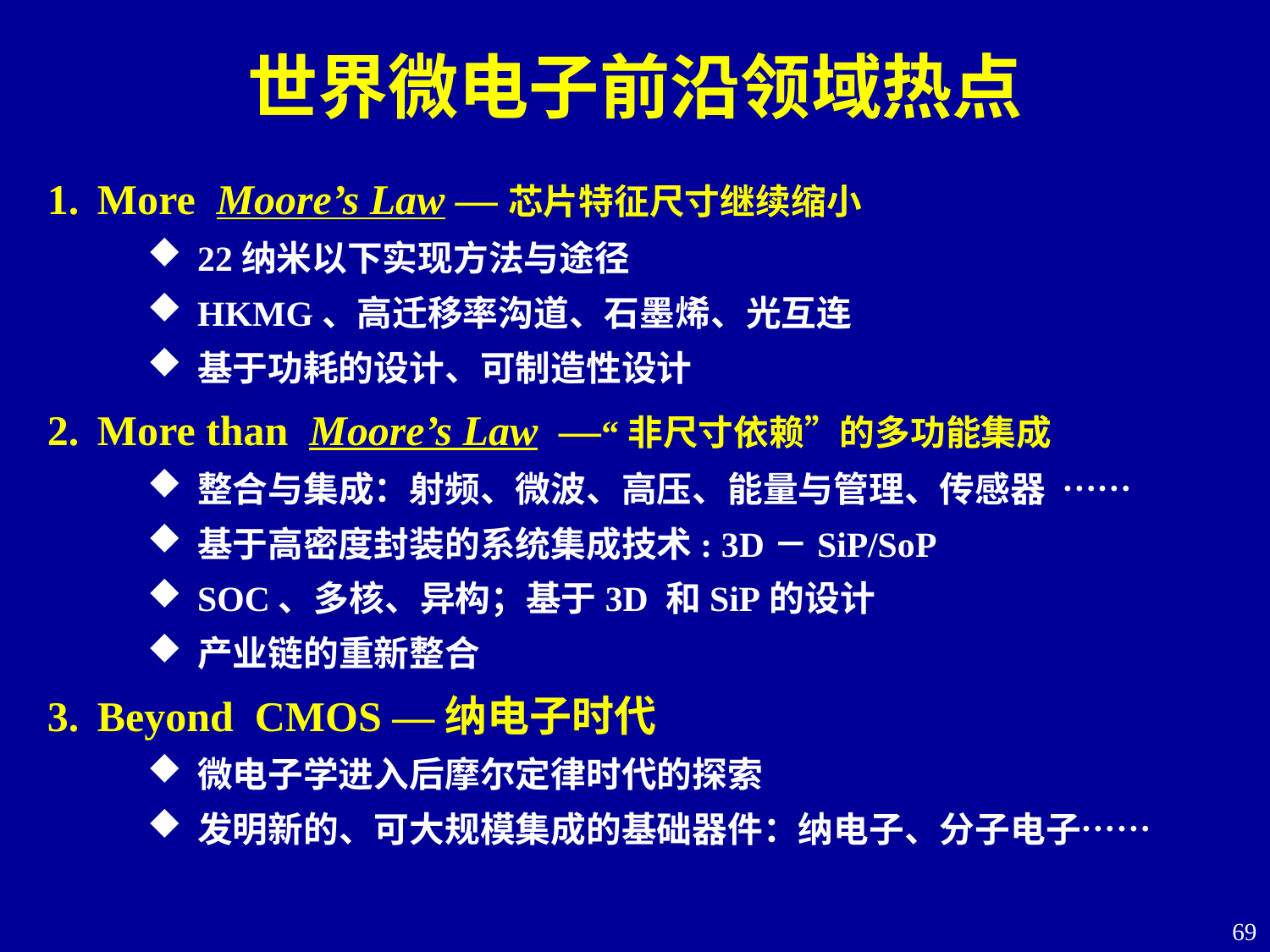

世界微电子前沿领域热点
More  Moore’s Law —芯片特征尺寸继续缩小
22纳米以下实现方法与途径
HKMG、高迁移率沟道、石墨烯、光互连
基于功耗的设计、可制造性设计
More than  Moore’s Law  —“非尺寸依赖”的多功能集成
整合与集成：射频、微波、高压、能量与管理、传感器  ……
基于高密度封装的系统集成技术: 3D－SiP/SoP
SOC、多核、异构；基于3D 和SiP的设计
产业链的重新整合
Beyond  CMOS —纳电子时代
微电子学进入后摩尔定律时代的探索
发明新的、可大规模集成的基础器件：纳电子、分子电子……
69